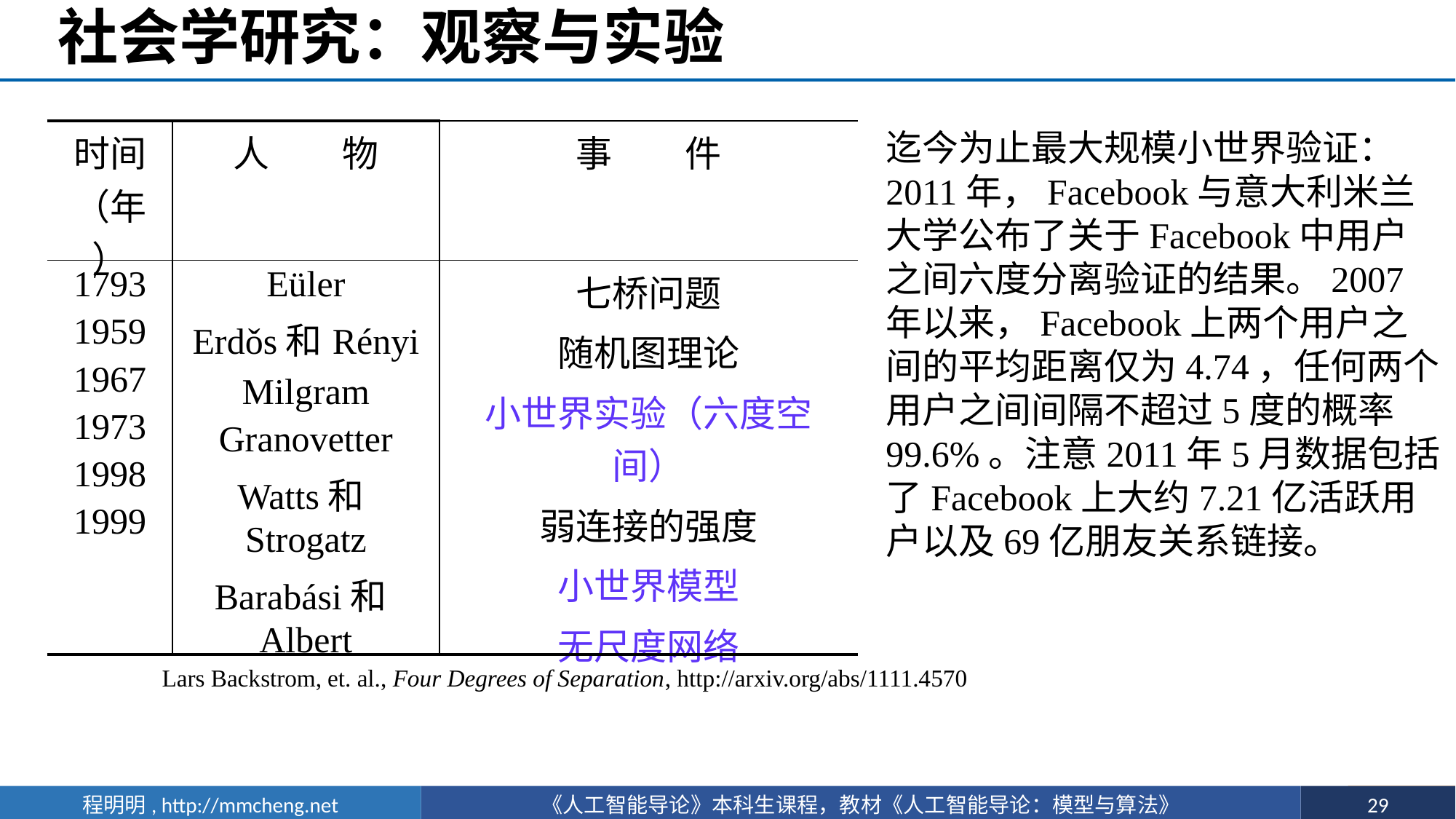

# 社会学研究：观察与实验
迄今为止最大规模小世界验证：2011年，Facebook与意大利米兰大学公布了关于Facebook中用户之间六度分离验证的结果。2007年以来，Facebook上两个用户之间的平均距离仅为4.74，任何两个用户之间间隔不超过5度的概率99.6%。注意2011年5月数据包括了Facebook上大约7.21亿活跃用户以及69亿朋友关系链接。
| 时间（年） | 人　　物 | 事　　件 |
| --- | --- | --- |
| 1793 1959 1967 1973 1998 1999 | Eüler Erdǒs和Rényi Milgram Granovetter Watts和Strogatz Barabási和Albert | 七桥问题 随机图理论 小世界实验（六度空间） 弱连接的强度 小世界模型 无尺度网络 |
Lars Backstrom, et. al., Four Degrees of Separation, http://arxiv.org/abs/1111.4570